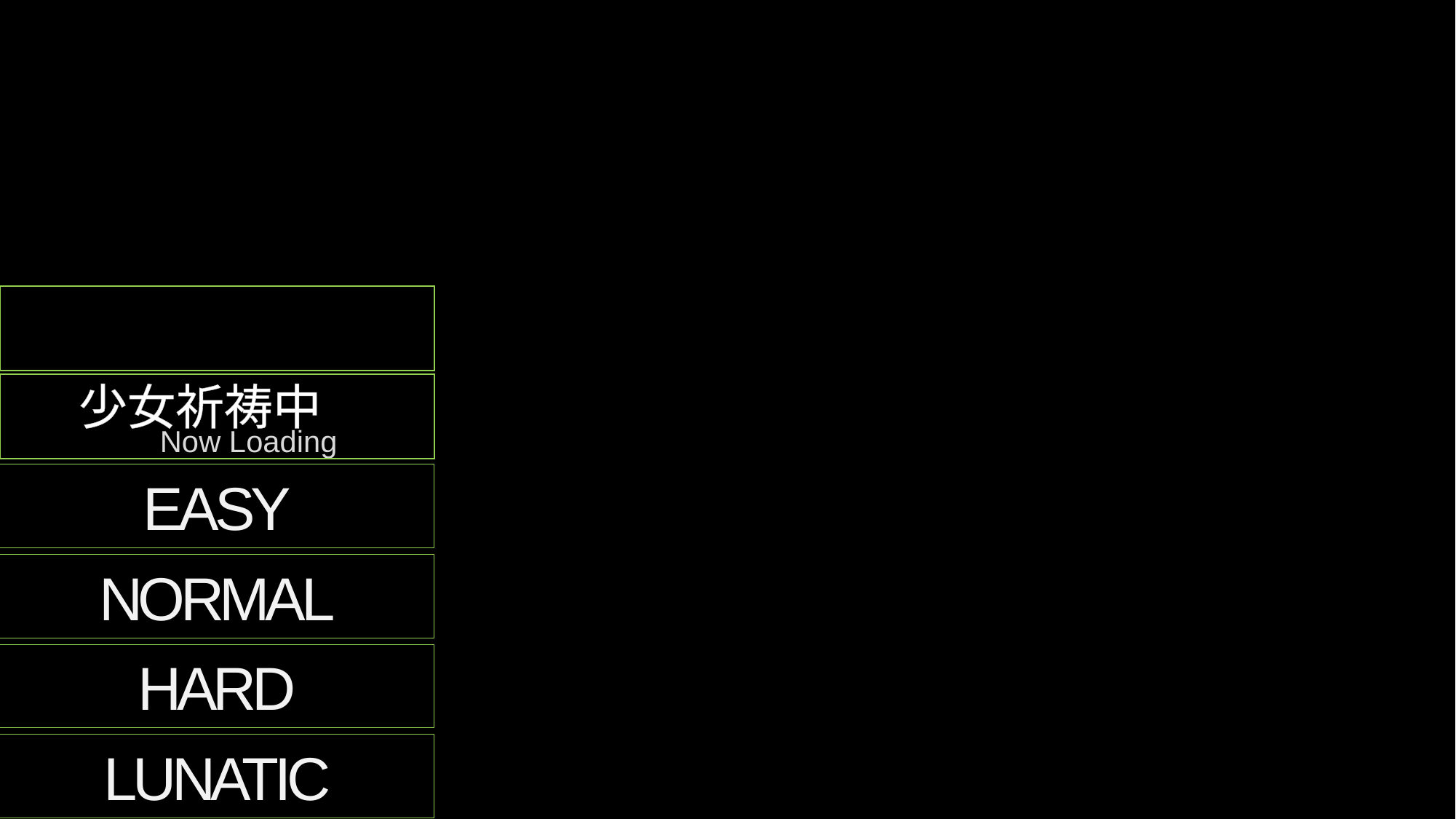

少女祈祷中

Now Loading
EASY
NORMAL
HARD
LUNATIC